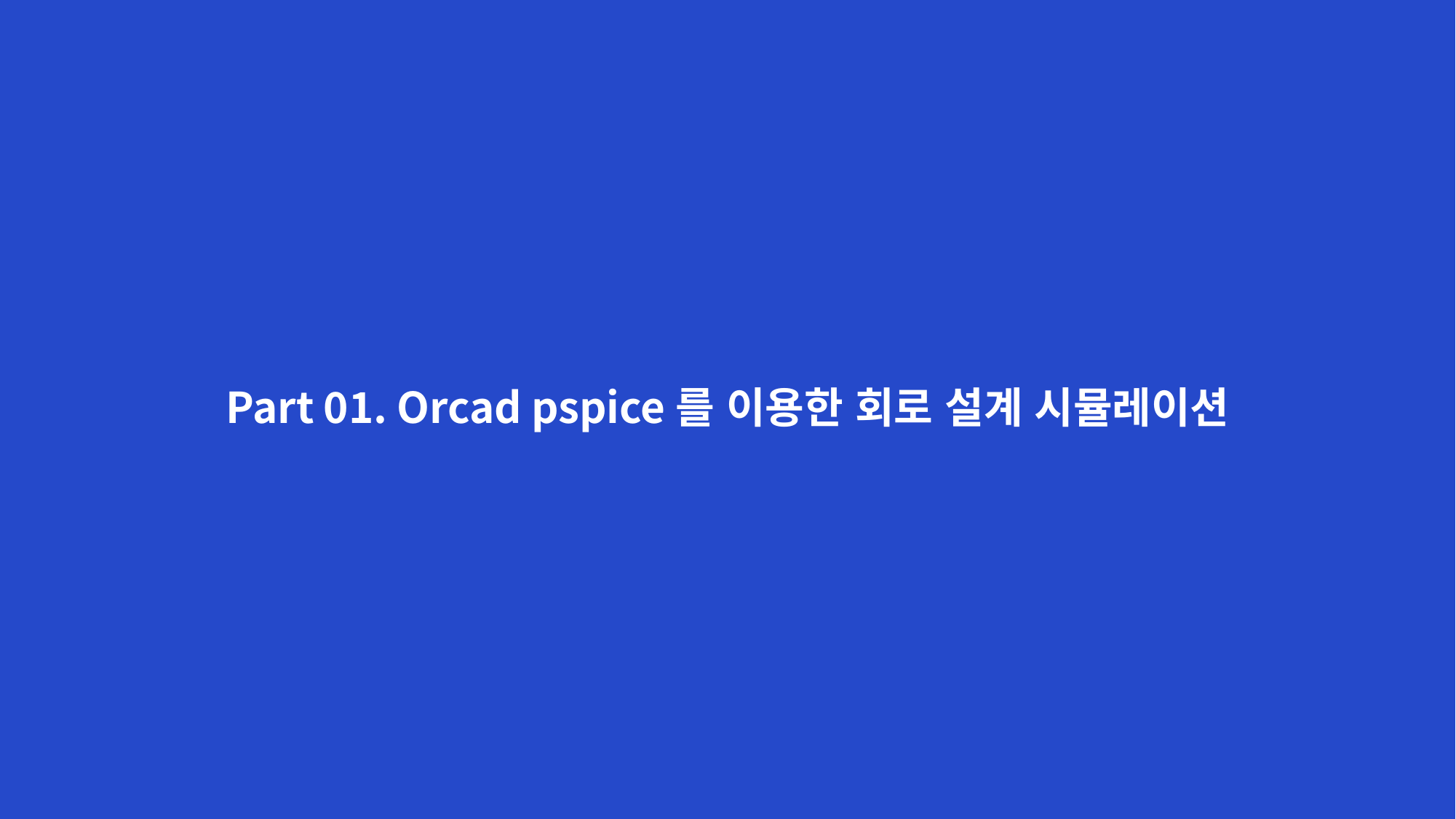

# Part 01. Orcad pspice를 이용한 회로 설계 시뮬레이션